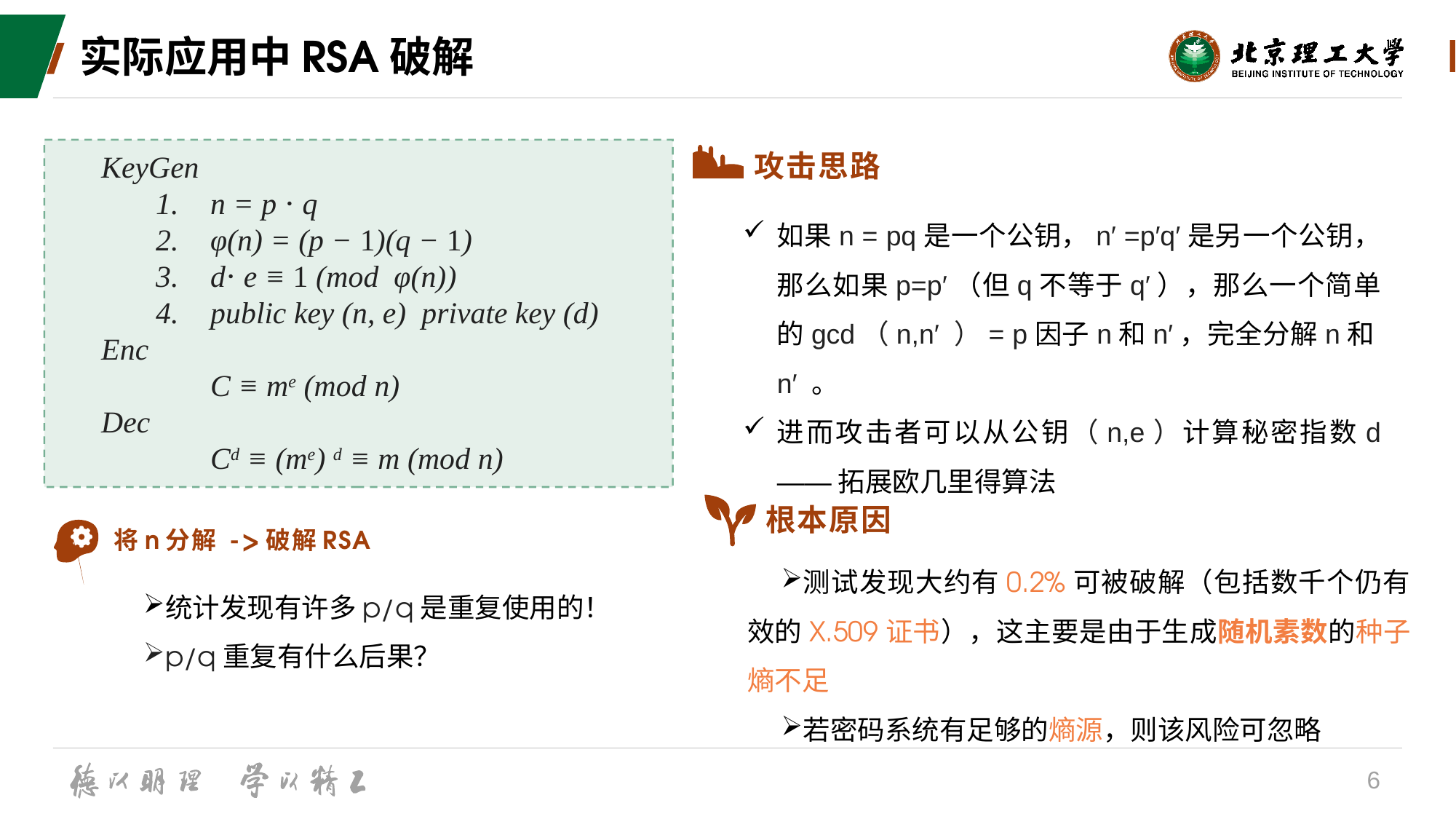

# 实际应用中RSA破解
攻击思路

如果n = pq是一个公钥，n′ =p′q′是另一个公钥，那么如果p=p′（但q不等于q′），那么一个简单的gcd（n,n′ ）= p因子n和n′，完全分解n和n′ 。
进而攻击者可以从公钥（n,e）计算秘密指数d——拓展欧几里得算法

KeyGen
n = p ⋅ q
φ(n) = (p − 1)(q − 1)
d⋅ e ≡ 1 (mod  φ(n))
public key (n, e)  private key (d)
Enc
	C ≡ me (mod n)
Dec
	Cd ≡ (me) d ≡ m (mod n)
根本原因

测试发现大约有0.2%可被破解（包括数千个仍有效的X.509证书），这主要是由于生成随机素数的种子熵不足
若密码系统有足够的熵源，则该风险可忽略

将n分解 ->破解RSA

统计发现有许多p/q是重复使用的！
p/q重复有什么后果？